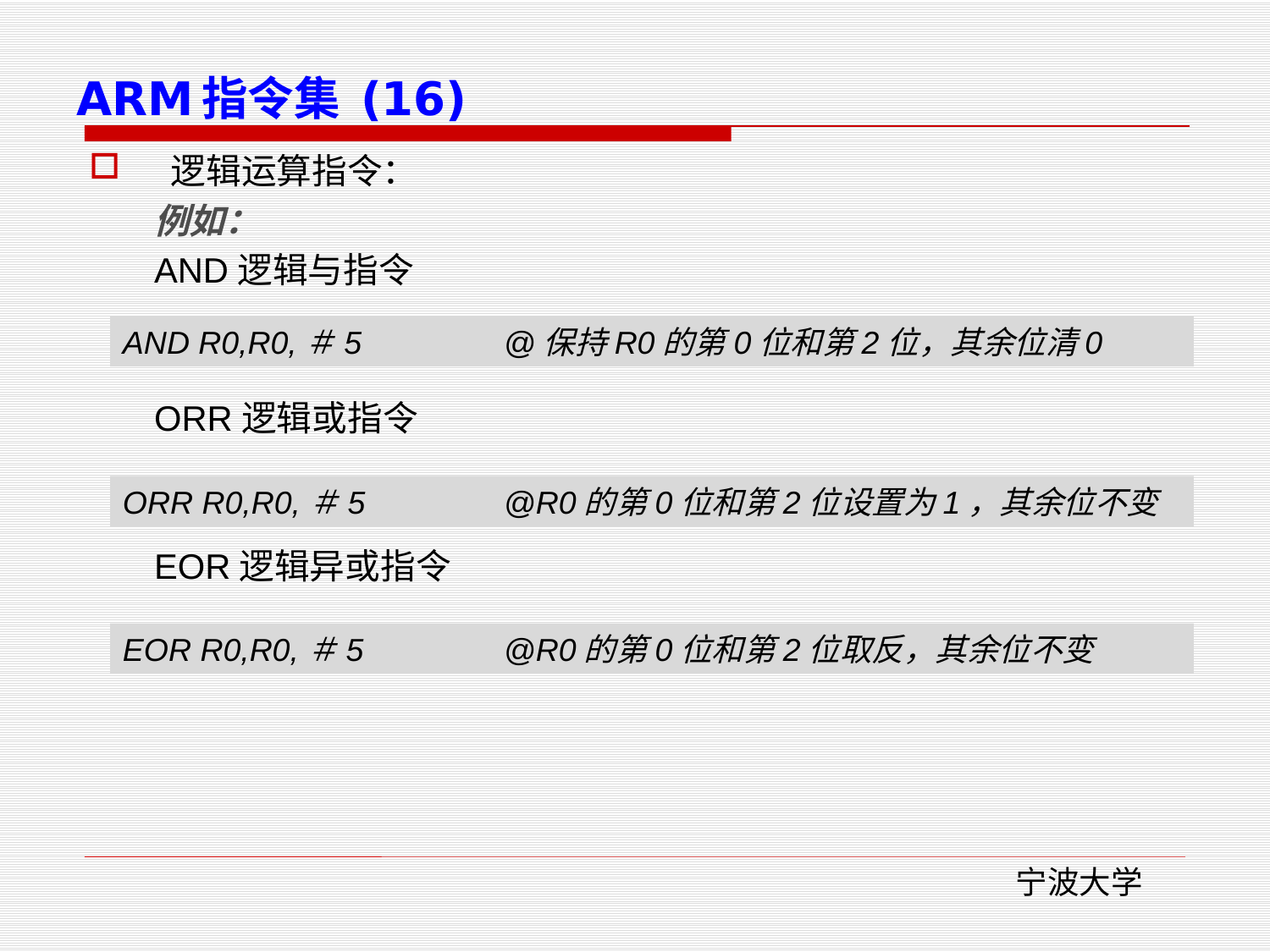

# ARM指令集 (16)
 逻辑运算指令：
例如：
AND逻辑与指令

ORR逻辑或指令

EOR逻辑异或指令

AND R0,R0,＃5		@保持R0的第0位和第2位，其余位清0
ORR R0,R0,＃5		@R0的第0位和第2位设置为1，其余位不变
EOR R0,R0,＃5		@R0的第0位和第2位取反，其余位不变